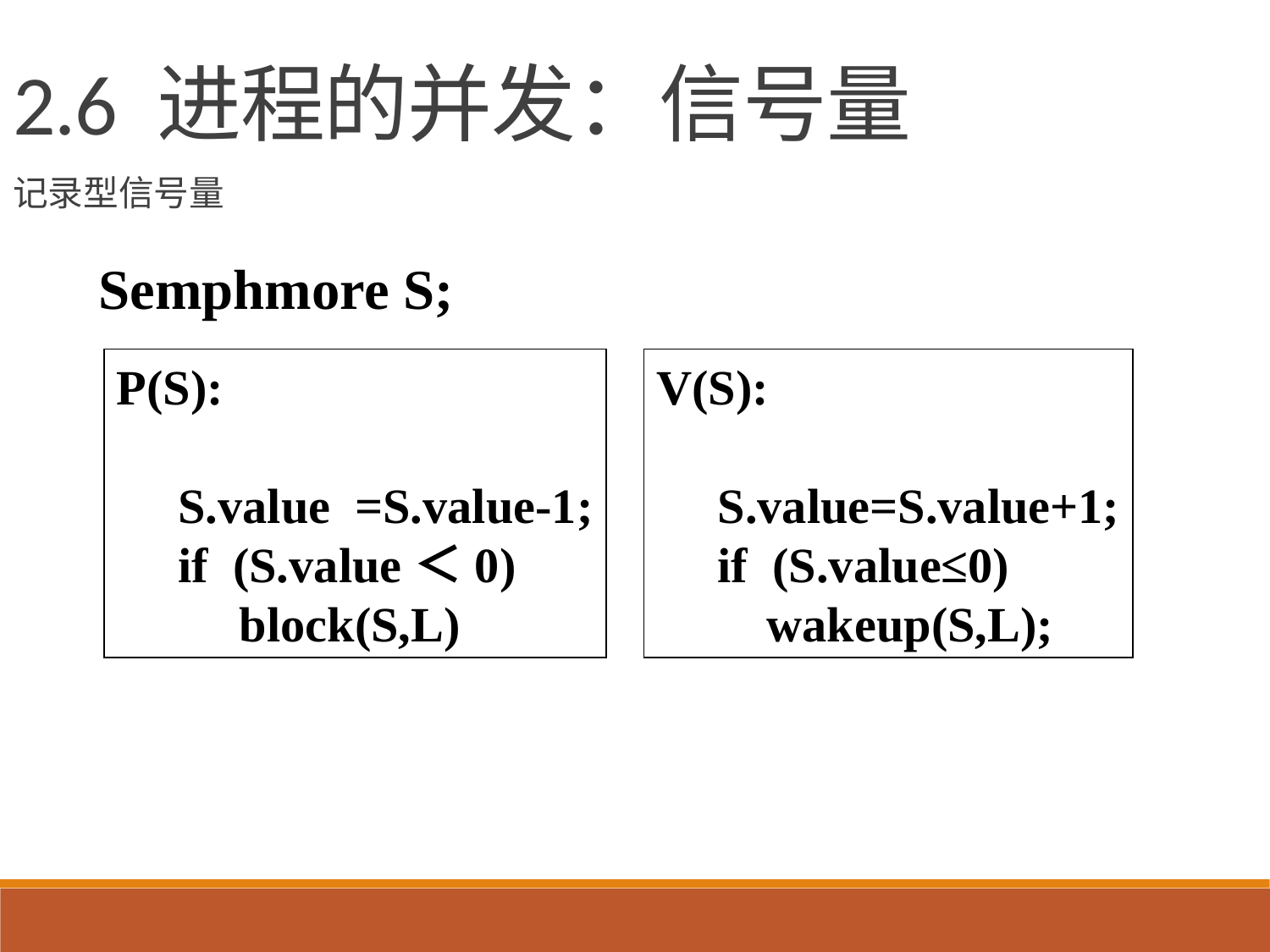

2.6 进程的并发：信号量
记录型信号量

Semphmore S;
P(S):

     S.value  =S.value-1;
     if  (S.value＜0)
          block(S,L)
V(S):

     S.value=S.value+1;
     if  (S.value≤0)
         wakeup(S,L);